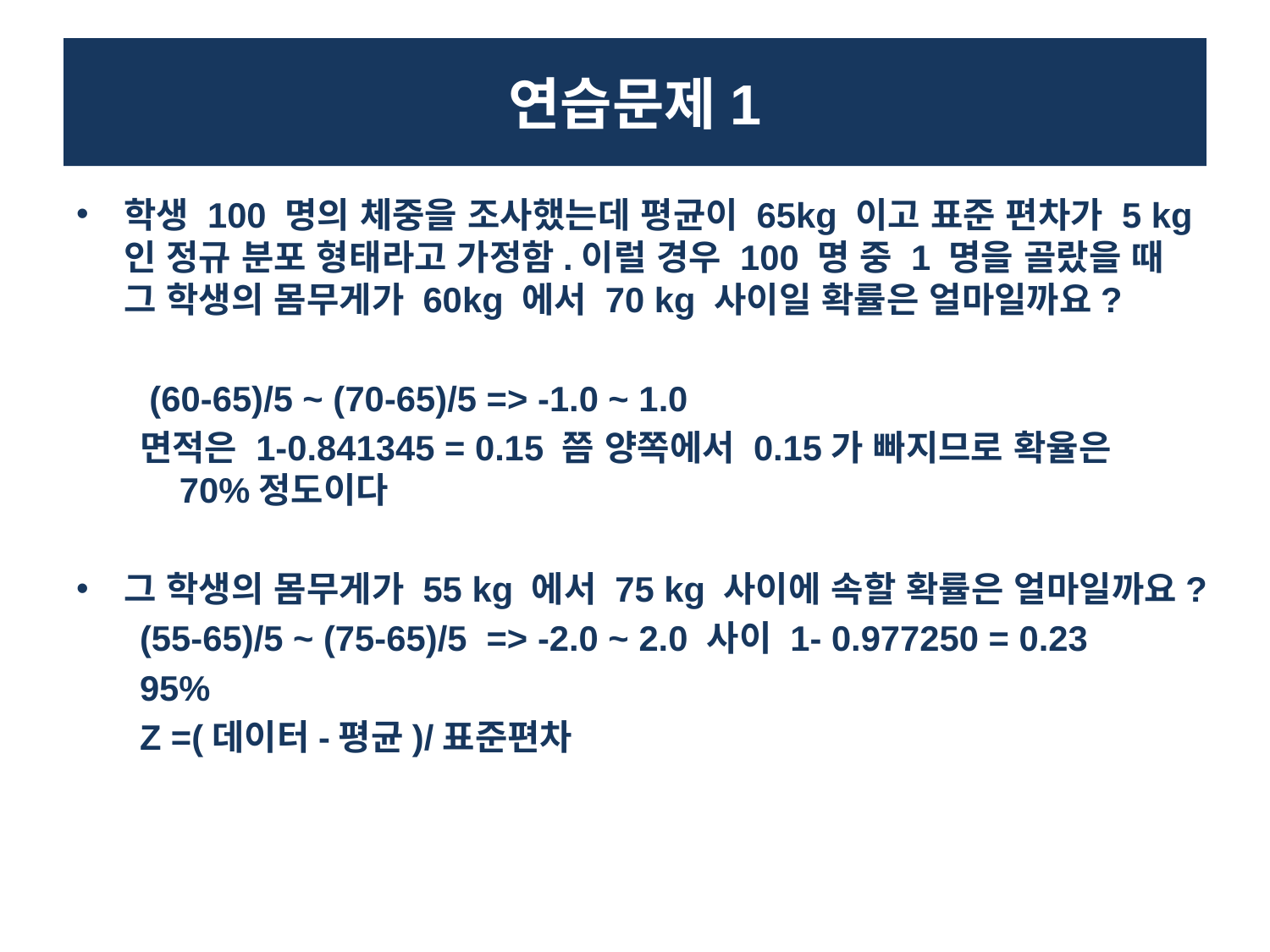

# 연습문제1
학생 100 명의 체중을 조사했는데 평균이 65kg 이고 표준 편차가 5 kg 인 정규 분포 형태라고 가정함.이럴 경우 100 명 중 1 명을 골랐을 때 그 학생의 몸무게가 60kg 에서 70 kg 사이일 확률은 얼마일까요?

 (60-65)/5 ~ (70-65)/5 => -1.0 ~ 1.0
면적은 1-0.841345 = 0.15 쯤 양쪽에서 0.15가 빠지므로 확율은 70%정도이다

그 학생의 몸무게가 55 kg 에서 75 kg 사이에 속할 확률은 얼마일까요?
(55-65)/5 ~ (75-65)/5  => -2.0 ~ 2.0 사이 1- 0.977250 = 0.23
95%
Z =(데이터-평균)/표준편차